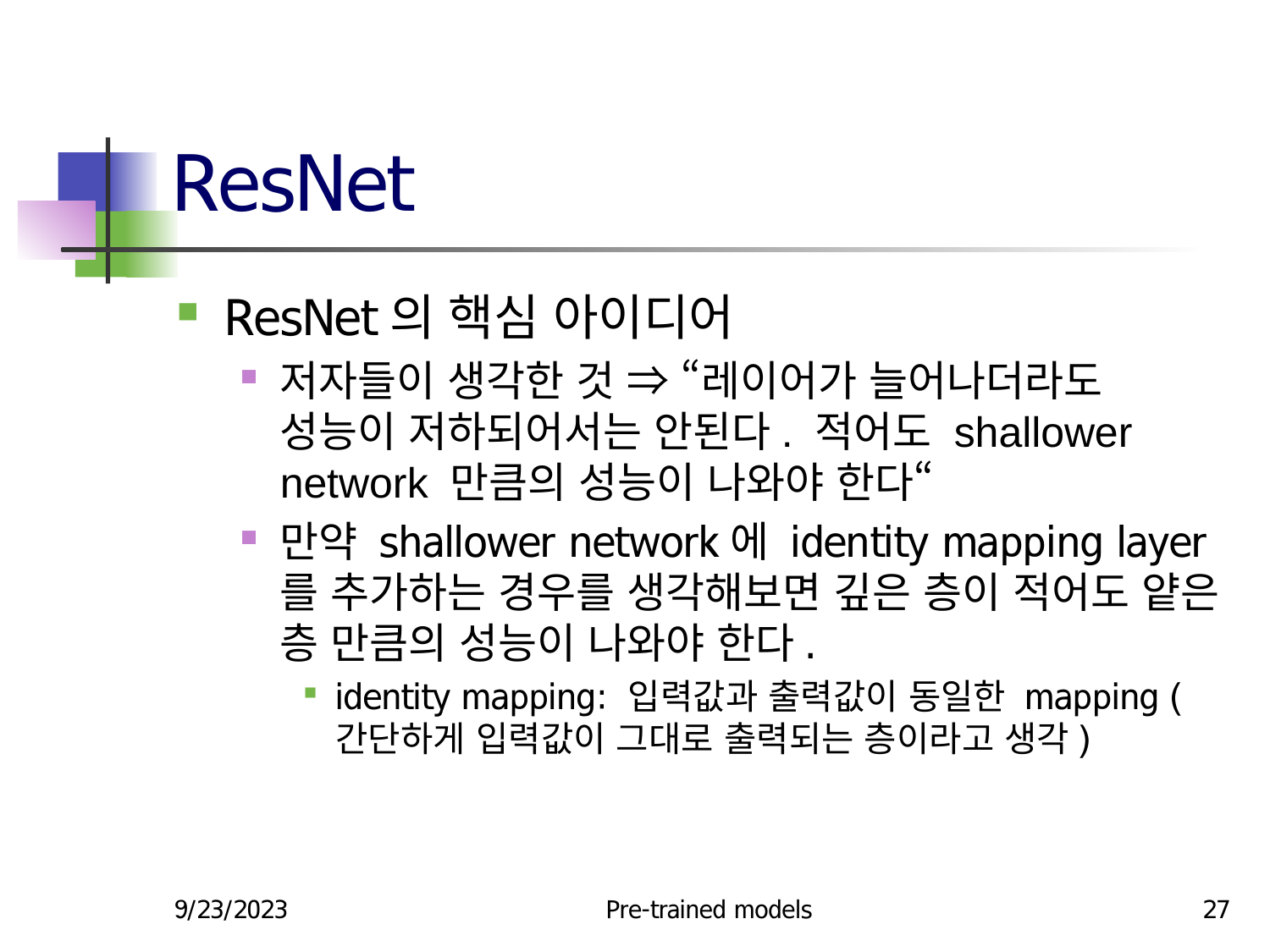

# ResNet
ResNet의 핵심 아이디어
저자들이 생각한 것 ⇒ “레이어가 늘어나더라도 성능이 저하되어서는 안된다. 적어도 shallower network 만큼의 성능이 나와야 한다“
만약 shallower network에 identity mapping layer를 추가하는 경우를 생각해보면 깊은 층이 적어도 얕은 층 만큼의 성능이 나와야 한다.
identity mapping: 입력값과 출력값이 동일한 mapping (간단하게 입력값이 그대로 출력되는 층이라고 생각)

9/23/2023
Pre-trained models
27